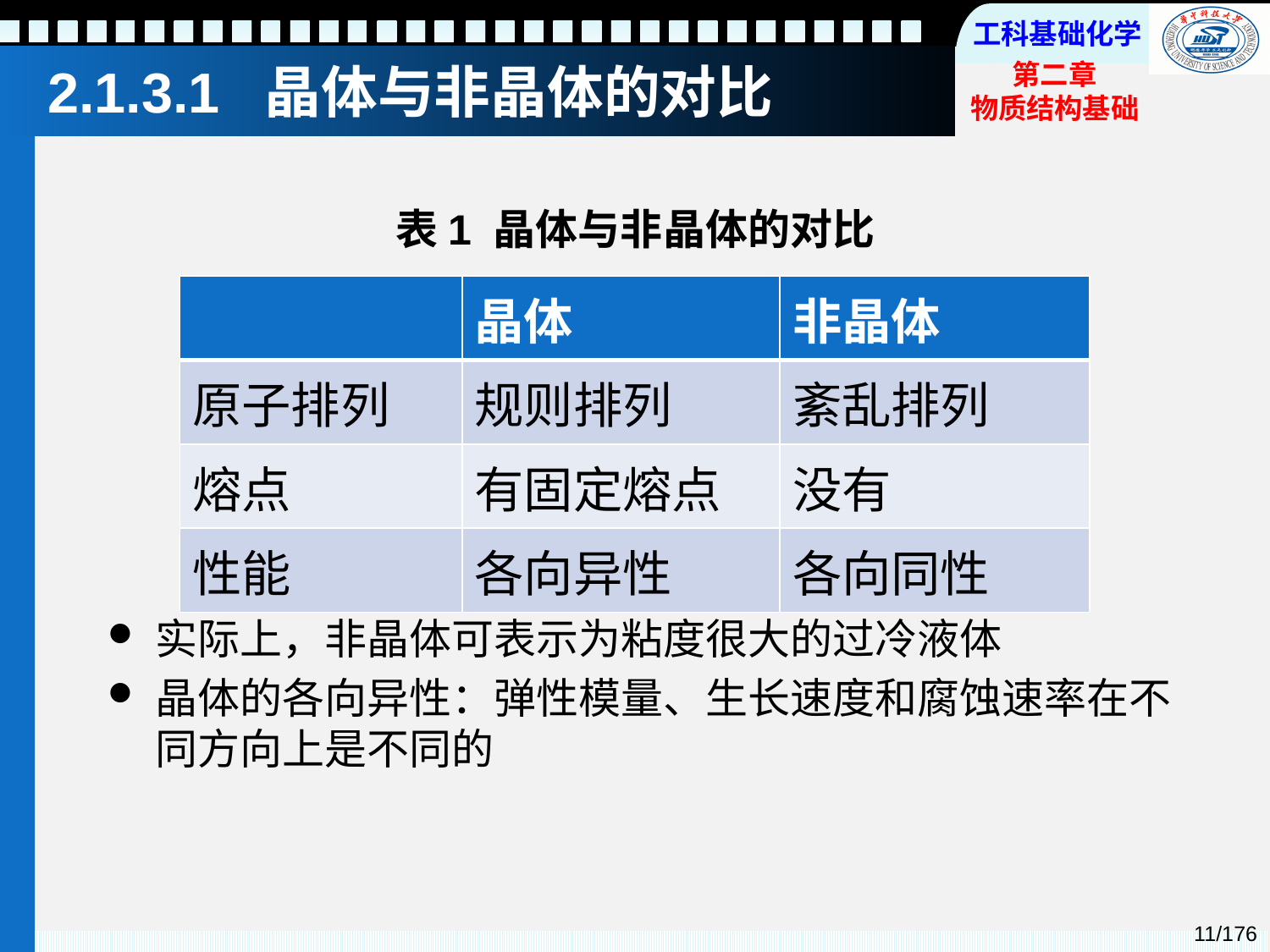

# 2.1.3.1  晶体与非晶体的对比
表1 晶体与非晶体的对比
|  | 晶体 | 非晶体 |
| --- | --- | --- |
| 原子排列 | 规则排列 | 紊乱排列 |
| 熔点 | 有固定熔点 | 没有 |
| 性能 | 各向异性 | 各向同性 |
实际上，非晶体可表示为粘度很大的过冷液体
晶体的各向异性：弹性模量、生长速度和腐蚀速率在不同方向上是不同的